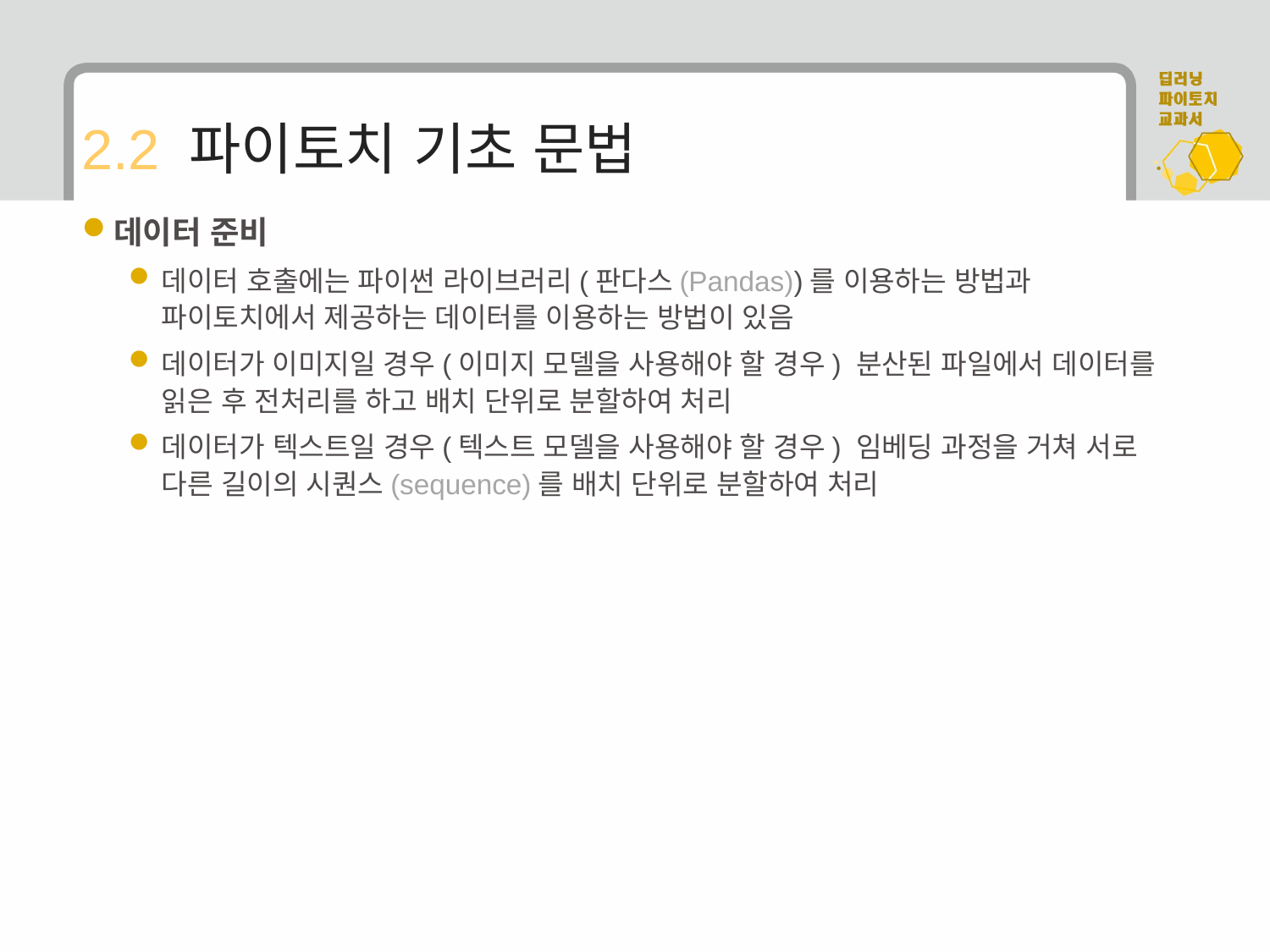

# 2.2 파이토치 기초 문법
데이터 준비
데이터 호출에는 파이썬 라이브러리(판다스(Pandas))를 이용하는 방법과 파이토치에서 제공하는 데이터를 이용하는 방법이 있음
데이터가 이미지일 경우(이미지 모델을 사용해야 할 경우) 분산된 파일에서 데이터를 읽은 후 전처리를 하고 배치 단위로 분할하여 처리
데이터가 텍스트일 경우(텍스트 모델을 사용해야 할 경우) 임베딩 과정을 거쳐 서로 다른 길이의 시퀀스(sequence)를 배치 단위로 분할하여 처리